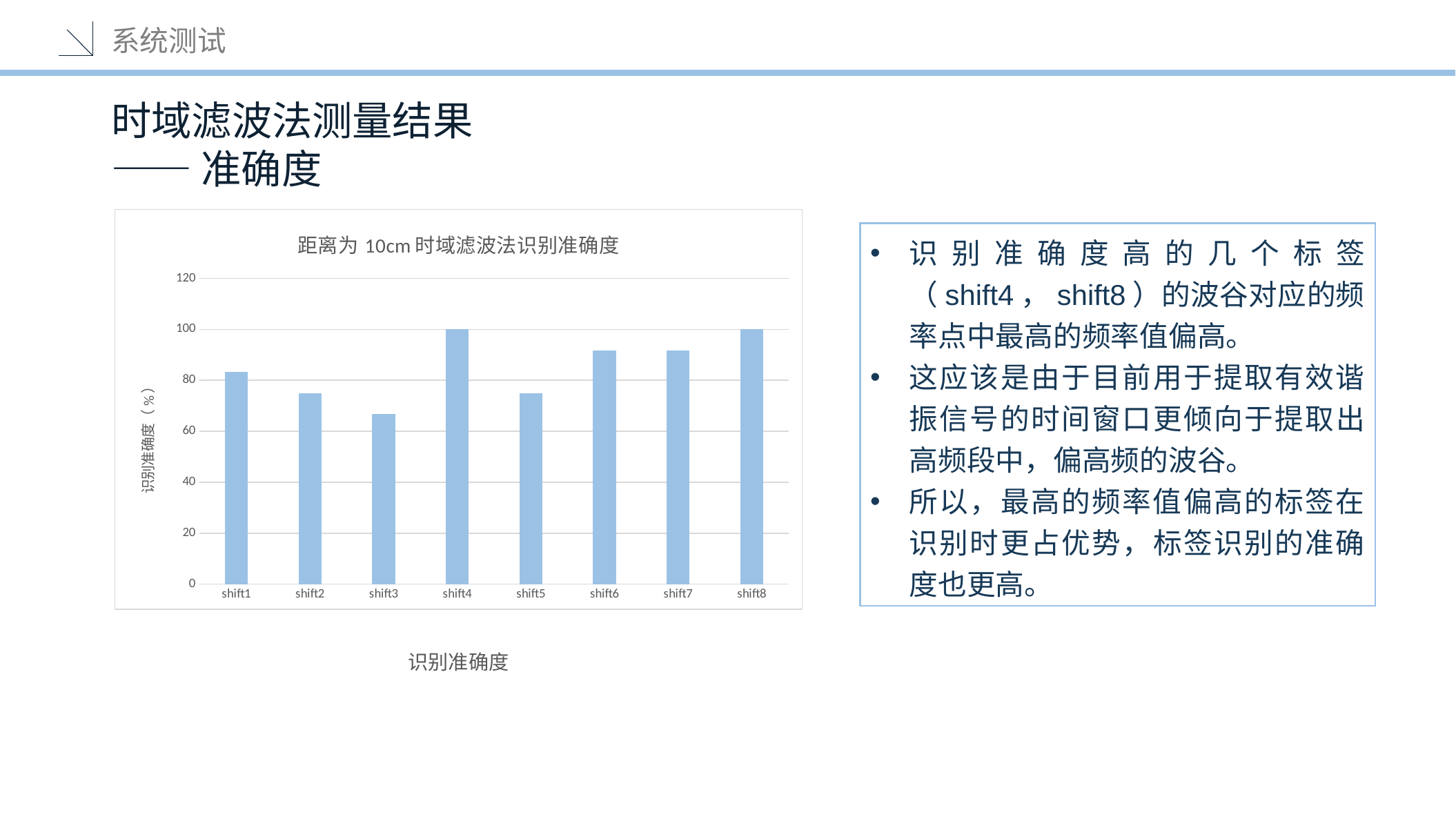

系统测试
时域滤波法测量结果
——准确度

### Chart: 距离为10cm时域滤波法识别准确度

| Category | 准确度 |
|---|---|
| shift1 | 83.3333333333333 |
| shift2 | 75.0 |
| shift3 | 66.6666666666667 |
| shift4 | 100.0 |
| shift5 | 75.0 |
| shift6 | 91.6666666666667 |
| shift7 | 91.6666666666667 |
| shift8 | 100.0 |
识别准确度高的几个标签（shift4，shift8）的波谷对应的频率点中最高的频率值偏高。
这应该是由于目前用于提取有效谐振信号的时间窗口更倾向于提取出高频段中，偏高频的波谷。
所以，最高的频率值偏高的标签在识别时更占优势，标签识别的准确度也更高。
识别准确度